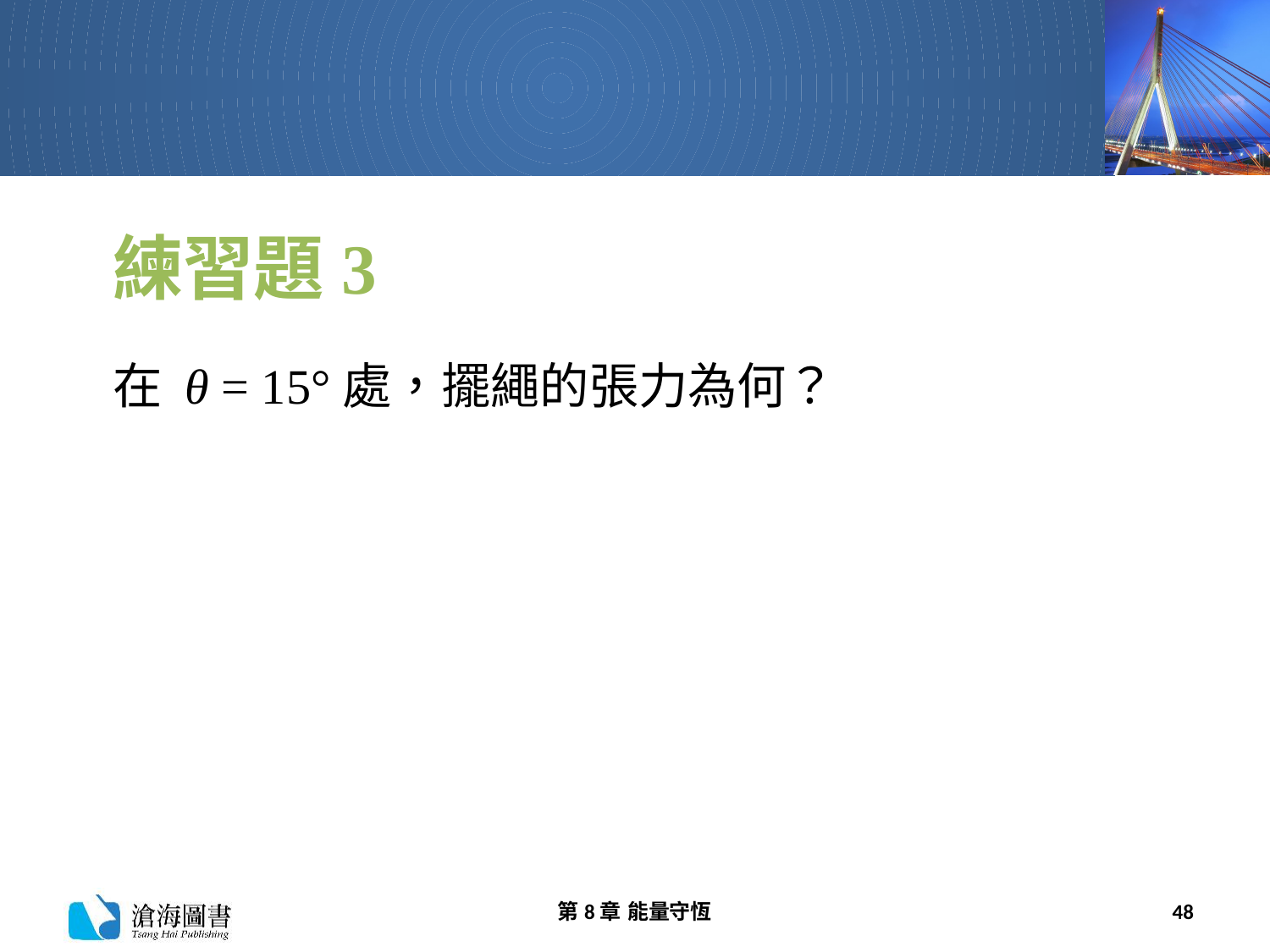

# 練習題3
在 θ = 15°處，擺繩的張力為何？

第8章 能量守恆
48